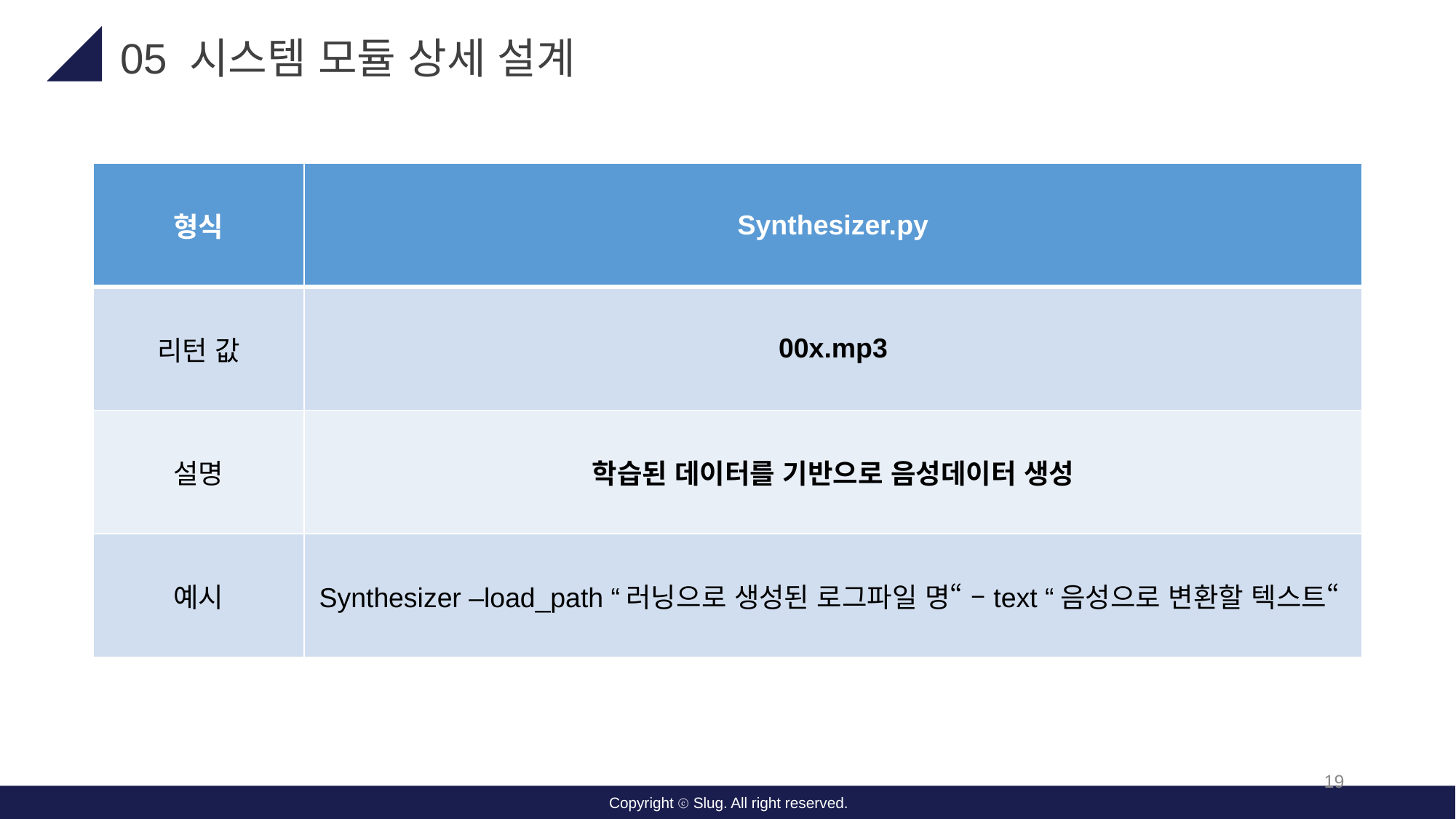

05 시스템 모듈 상세 설계

| 형식 | Synthesizer.py |
| --- | --- |
| 리턴 값 | 00x.mp3 |
| 설명 | 학습된 데이터를 기반으로 음성데이터 생성 |
| 예시 | Synthesizer –load\_path “러닝으로 생성된 로그파일 명“ –text “음성으로 변환할 텍스트“ |
19

Copyright ⓒ Slug. All right reserved.